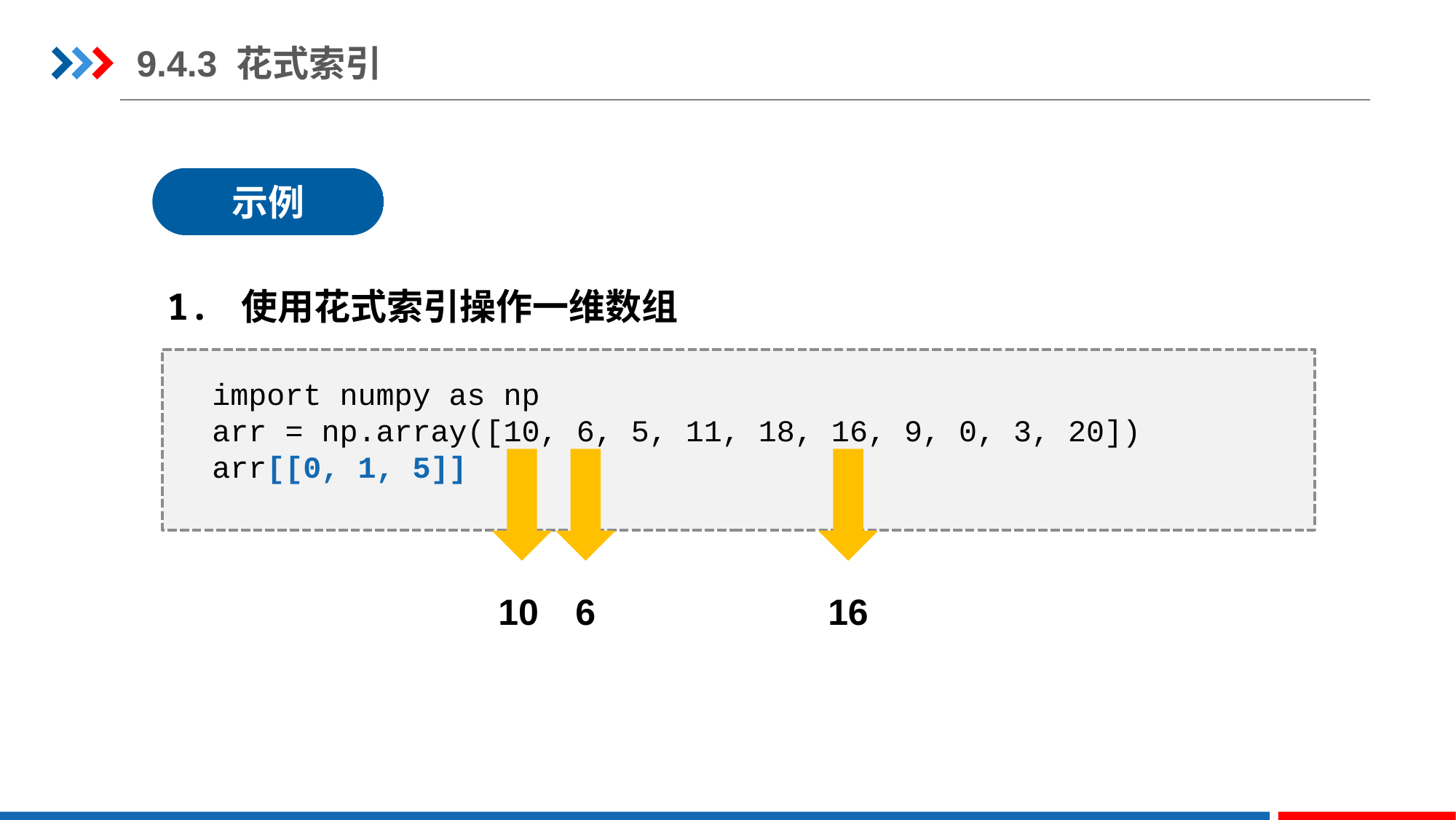

9.4.3 花式索引
示例
1. 使用花式索引操作一维数组

import numpy as np
arr = np.array([10, 6, 5, 11, 18, 16, 9, 0, 3, 20])
arr[[0, 1, 5]]

10
6
16